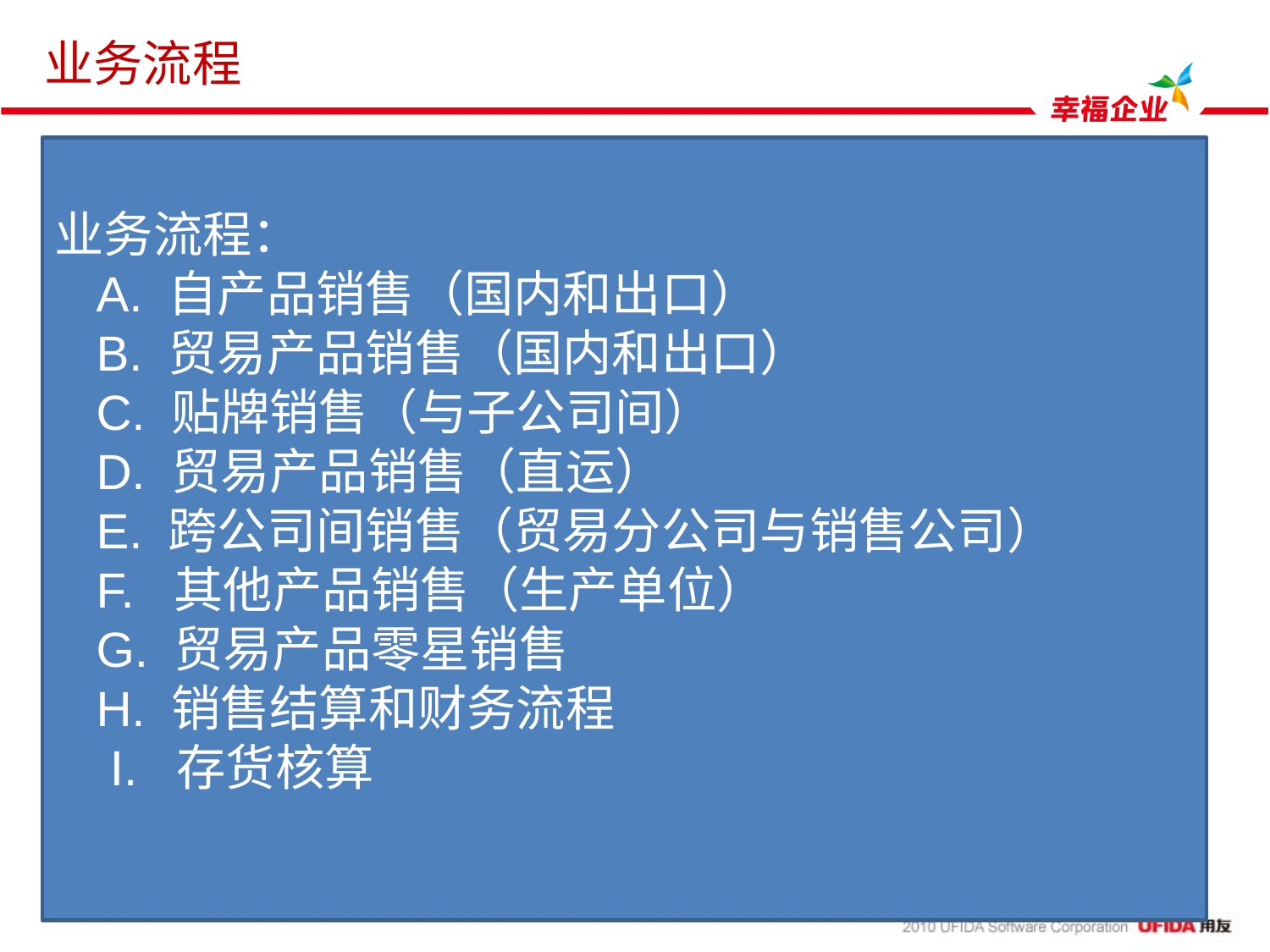

# 业务流程
业务流程：
   A. 自产品销售（国内和出口）
   B. 贸易产品销售（国内和出口）
   C. 贴牌销售（与子公司间）
   D. 贸易产品销售（直运）
   E. 跨公司间销售（贸易分公司与销售公司）
   F.  其他产品销售（生产单位）
   G. 贸易产品零星销售
   H. 销售结算和财务流程
    I.  存货核算